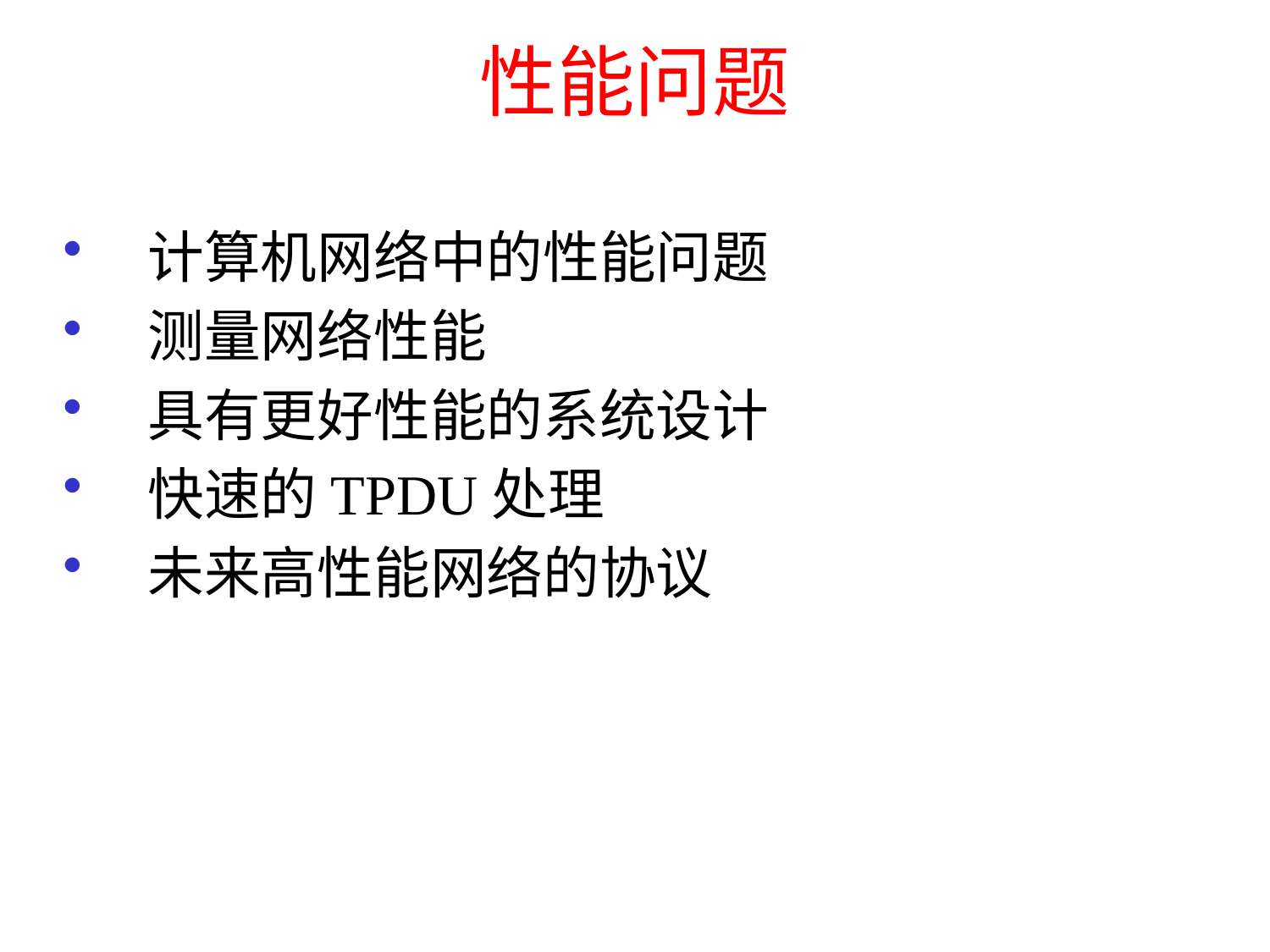

# 性能问题
计算机网络中的性能问题
测量网络性能
具有更好性能的系统设计
快速的TPDU处理
未来高性能网络的协议